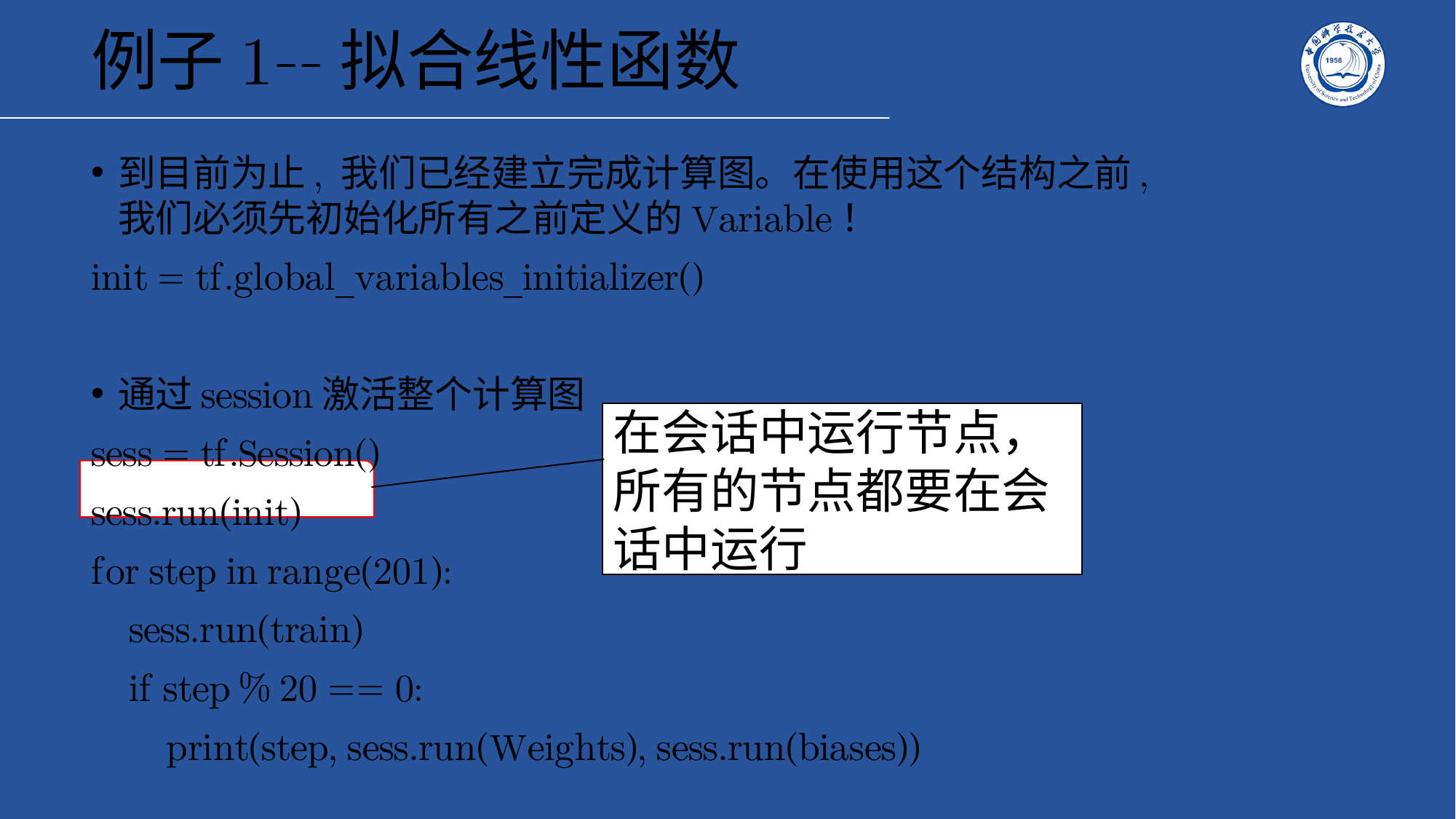

# 例子1--拟合线性函数
22
到目前为止, 我们已经建立完成计算图。在使用这个结构之前, 我们必须先初始化所有之前定义的Variable！
init = tf.global_variables_initializer()

通过session激活整个计算图
sess = tf.Session()
sess.run(init)
for step in range(201):
    sess.run(train)
    if step % 20 == 0:
        print(step, sess.run(Weights), sess.run(biases))
在会话中运行节点，所有的节点都要在会话中运行